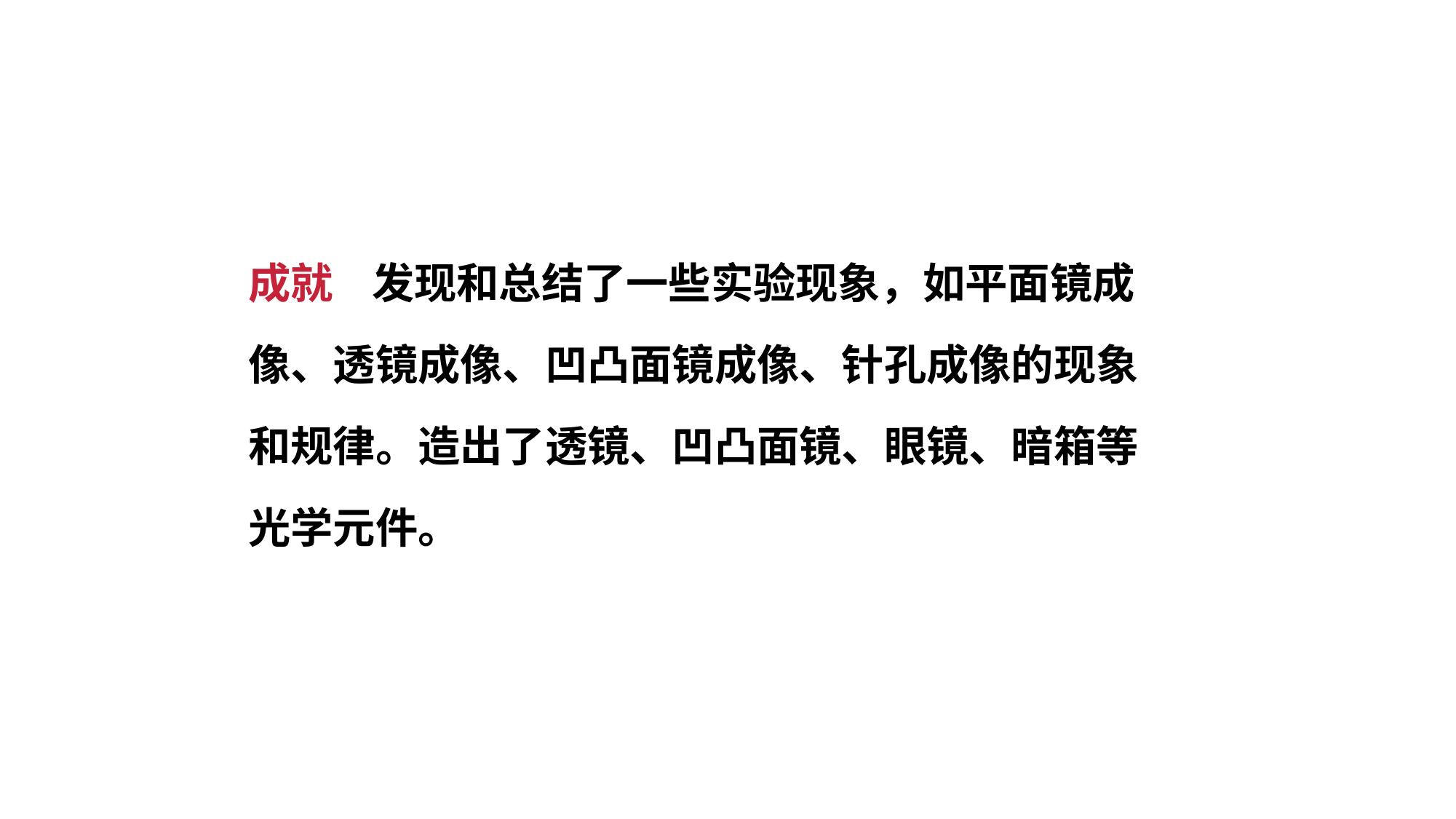

#
成就    发现和总结了一些实验现象，如平面镜成像、透镜成像、凹凸面镜成像、针孔成像的现象和规律。造出了透镜、凹凸面镜、眼镜、暗箱等光学元件。